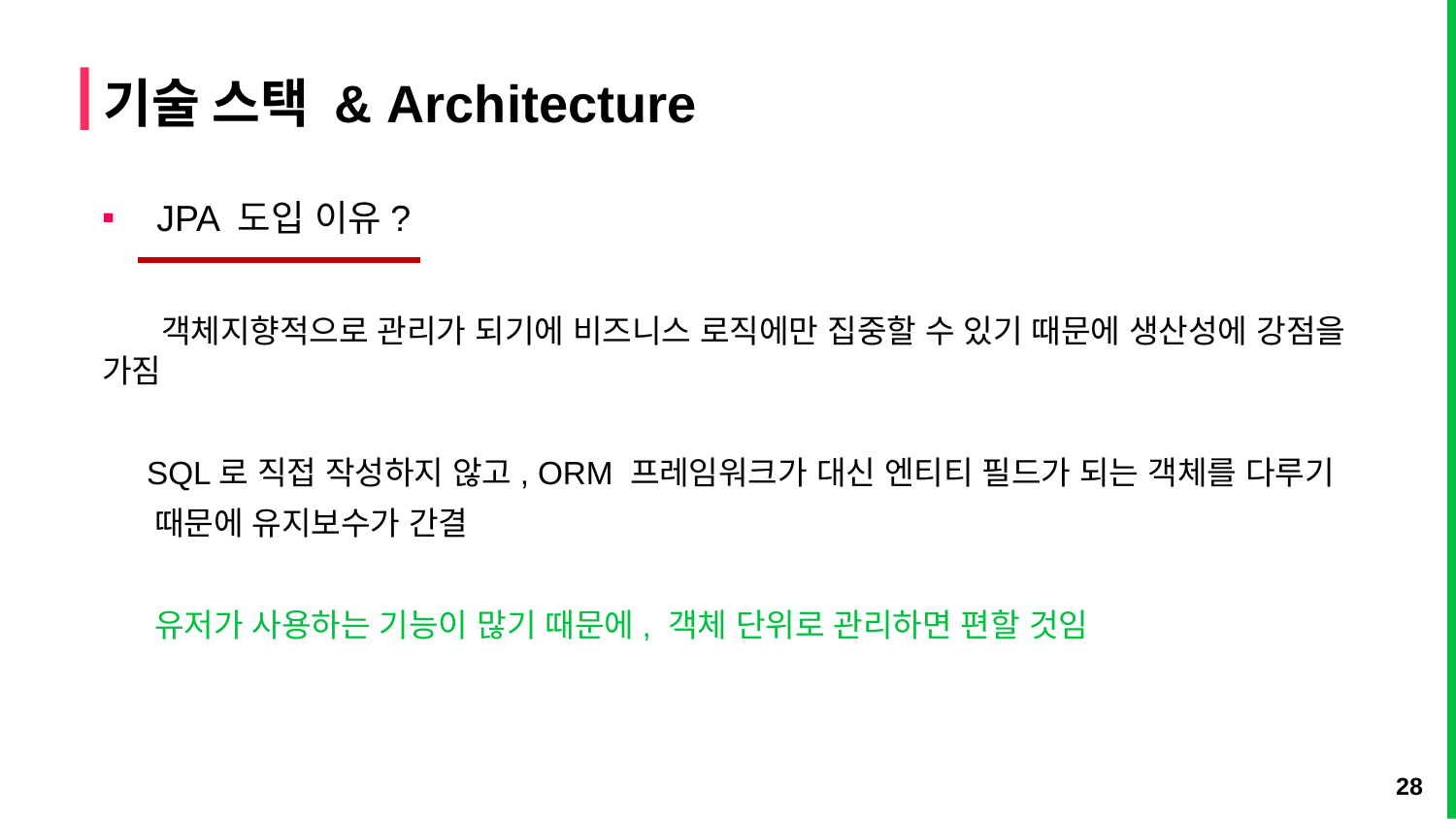

기술 스택 & Architecture
JPA 도입 이유?

     객체지향적으로 관리가 되기에 비즈니스 로직에만 집중할 수 있기 때문에 생산성에 강점을 가짐

     SQL로 직접 작성하지 않고, ORM 프레임워크가 대신 엔티티 필드가 되는 객체를 다루기
     때문에 유지보수가 간결

     유저가 사용하는 기능이 많기 때문에, 객체 단위로 관리하면 편할 것임
28